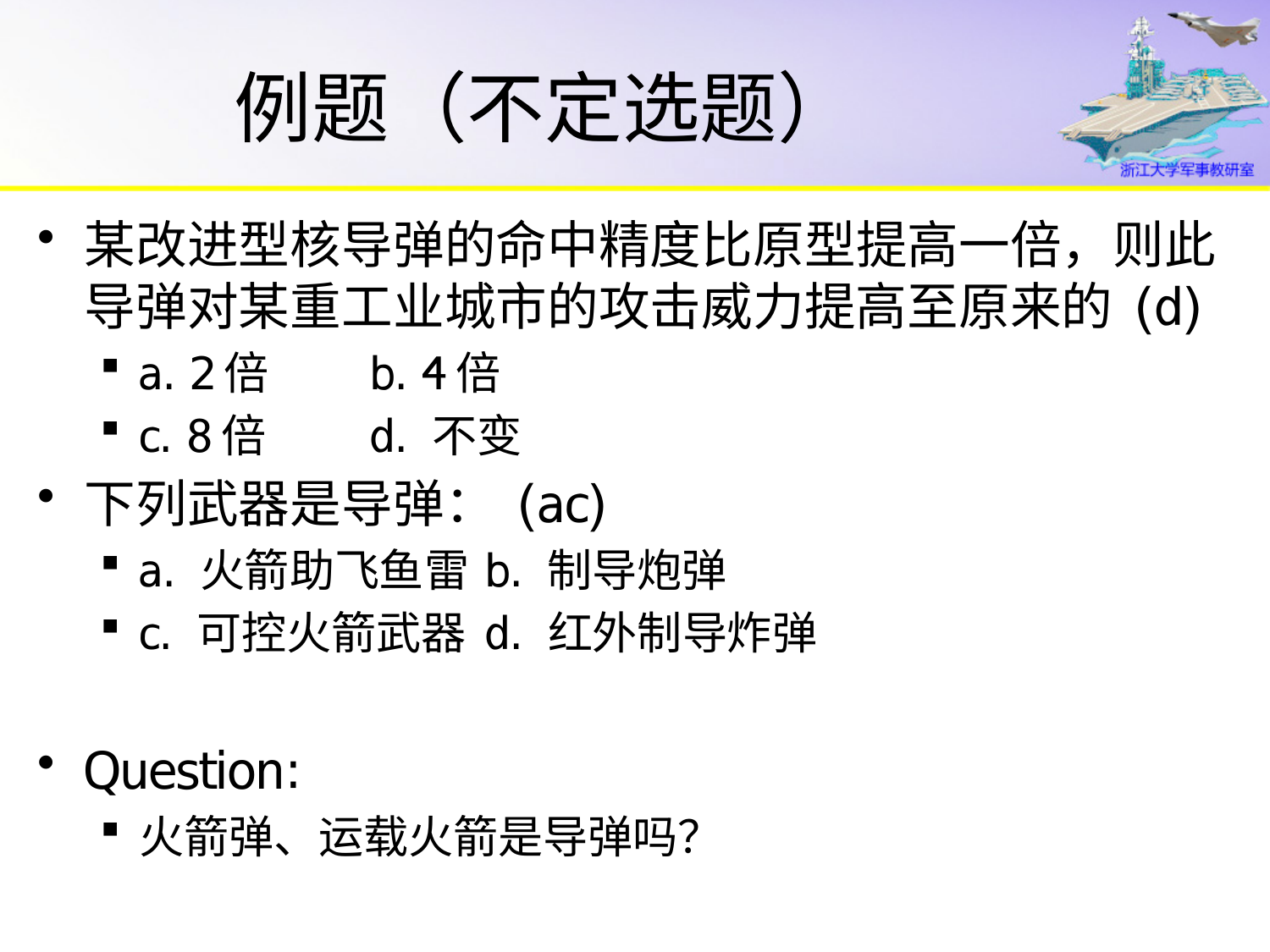

# 例题（不定选题）
某改进型核导弹的命中精度比原型提高一倍，则此导弹对某重工业城市的攻击威力提高至原来的 (d)
a. 2倍			b. 4倍
c. 8倍			d. 不变
下列武器是导弹： (ac)
a. 火箭助飞鱼雷	b. 制导炮弹
c. 可控火箭武器	d. 红外制导炸弹

Question:
火箭弹、运载火箭是导弹吗？